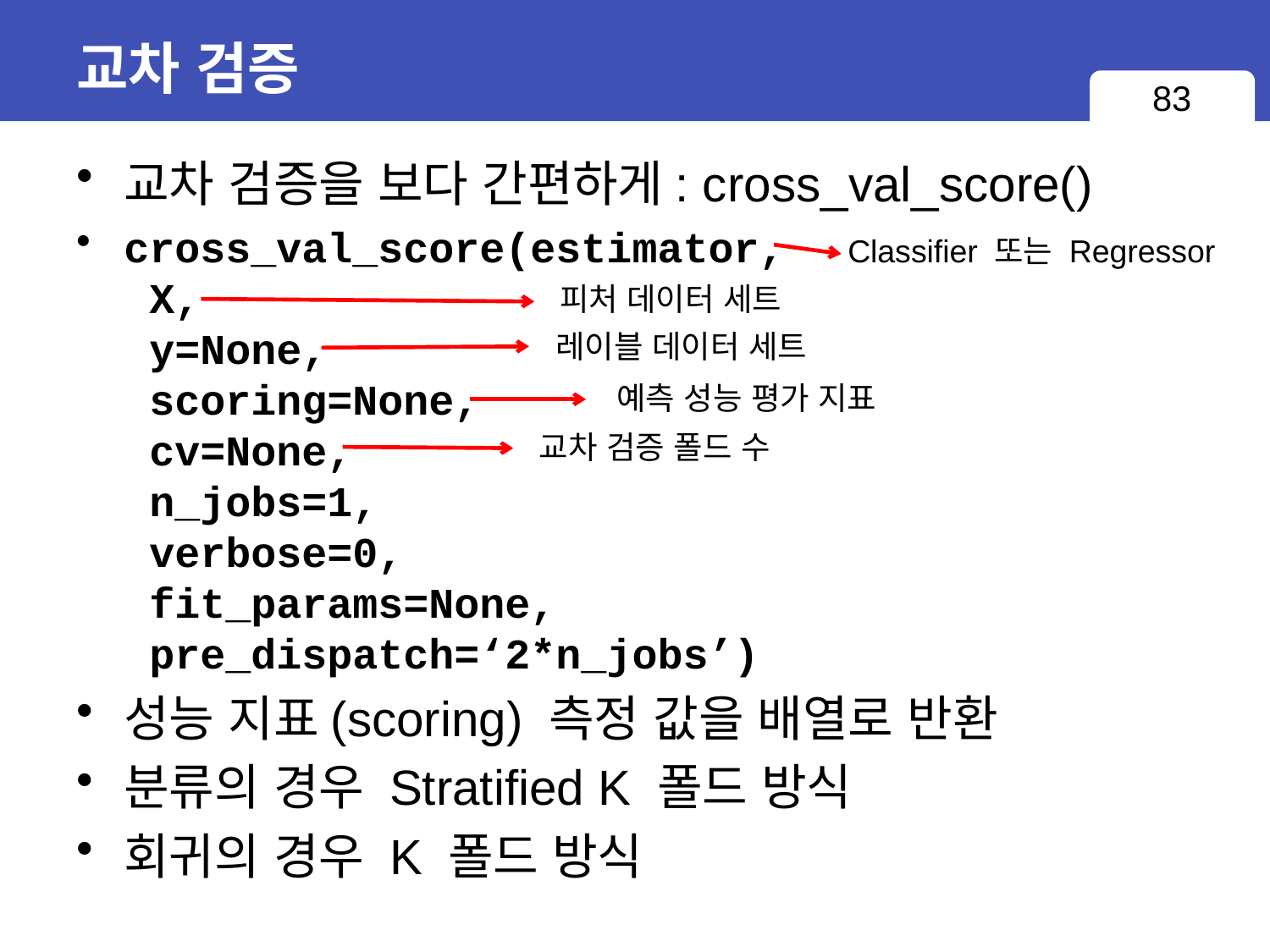

# 교차 검증
83
교차 검증을 보다 간편하게: cross_val_score()
cross_val_score(estimator,
 X,
 y=None,
 scoring=None,
 cv=None,
 n_jobs=1,
 verbose=0,
 fit_params=None,
 pre_dispatch=‘2*n_jobs’)
성능 지표(scoring) 측정 값을 배열로 반환
분류의 경우 Stratified K 폴드 방식
회귀의 경우 K 폴드 방식
Classifier 또는 Regressor

피처 데이터 세트

레이블 데이터 세트

예측 성능 평가 지표

교차 검증 폴드 수